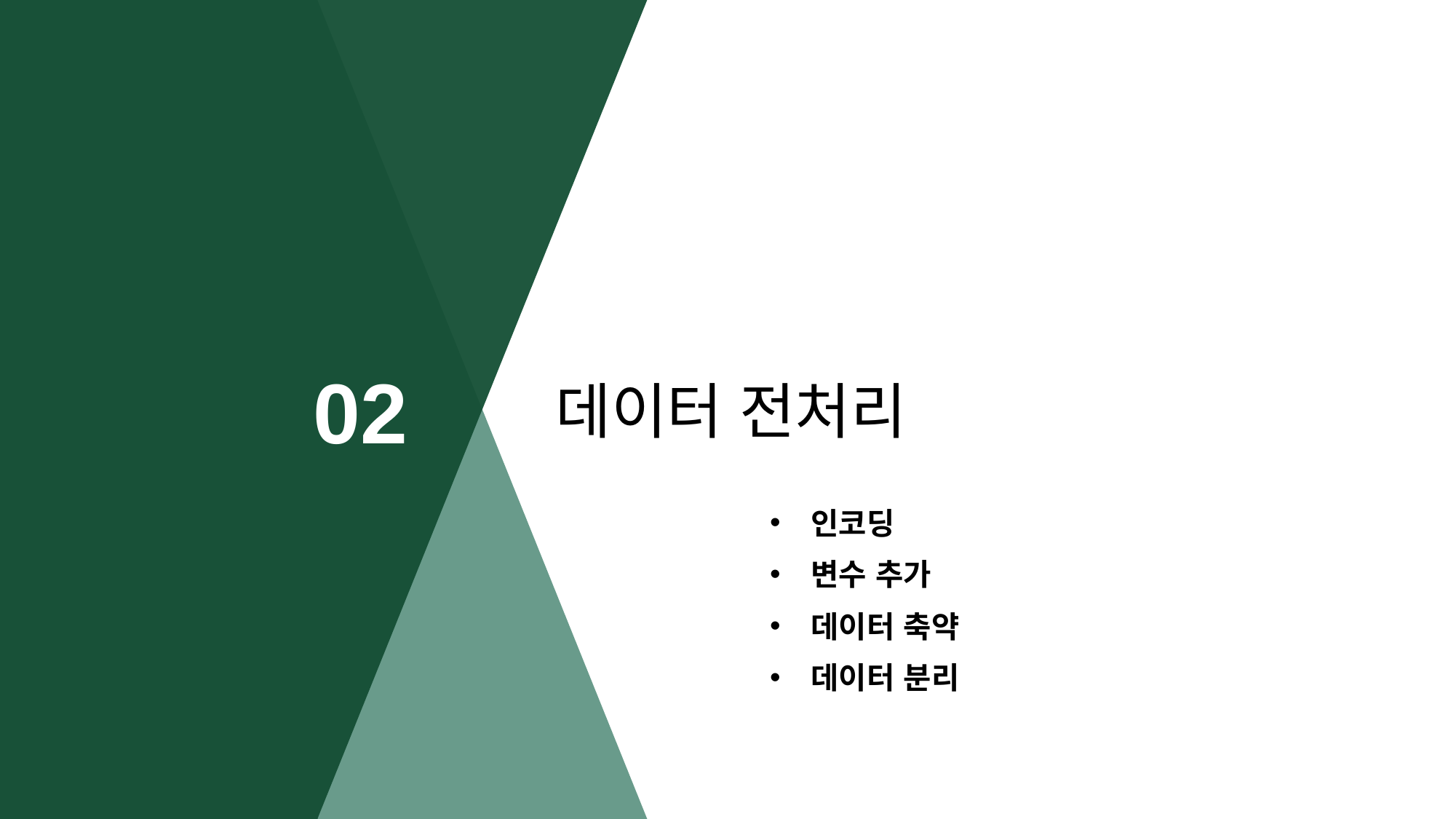

# 데이터 전처리
02
인코딩
변수 추가
데이터 축약
데이터 분리